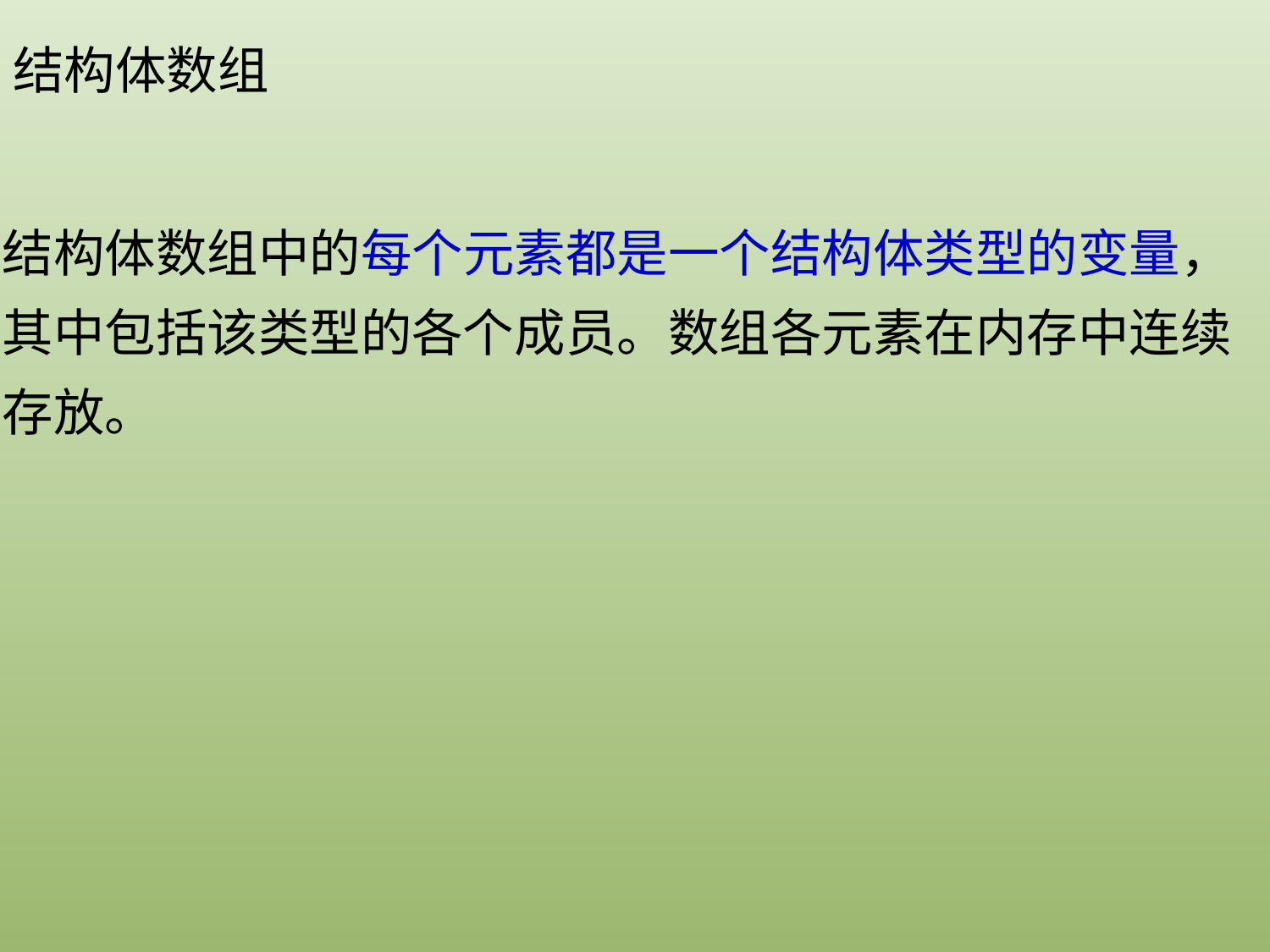

结构体数组
结构体数组中的每个元素都是一个结构体类型的变量，其中包括该类型的各个成员。数组各元素在内存中连续存放。
394